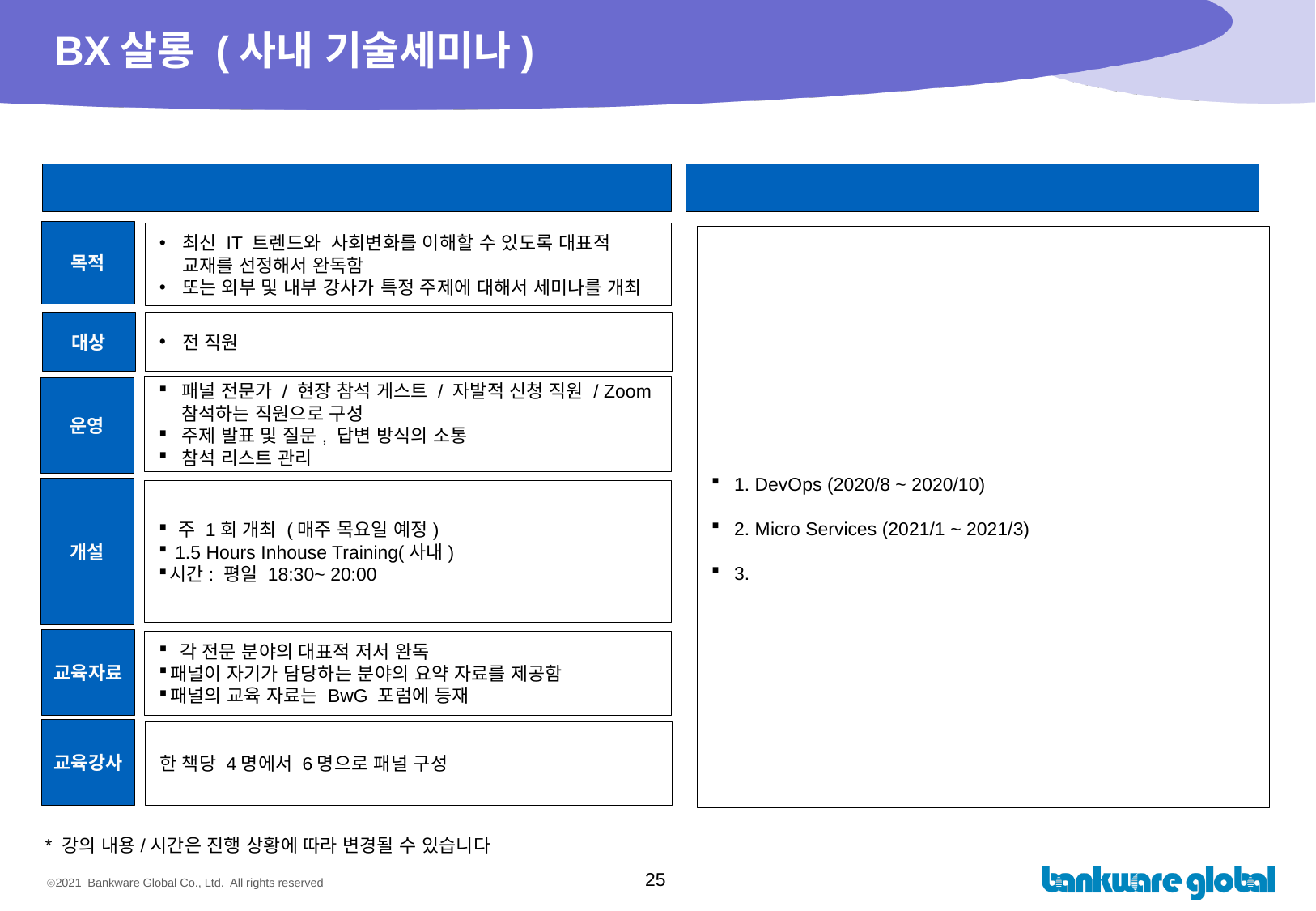

# BX살롱 (사내 기술세미나)

과정 개요
교육 내용(기본 안)
목적
최신 IT 트렌드와  사회변화를 이해할 수 있도록 대표적 교재를 선정해서 완독함
또는 외부 및 내부 강사가 특정 주제에 대해서 세미나를 개최

1. DevOps (2020/8 ~ 2020/10)

2. Micro Services (2021/1 ~ 2021/3)

3.
대상
전 직원
패널 전문가 / 현장 참석 게스트 / 자발적 신청 직원 / Zoom 참석하는 직원으로 구성
주제 발표 및 질문, 답변 방식의 소통
참석 리스트 관리
운영
개설
 주 1회 개최 (매주 목요일 예정)
 1.5 Hours Inhouse Training(사내)
시간: 평일 18:30~ 20:00
교육자료
 각 전문 분야의 대표적 저서 완독
패널이 자기가 담당하는 분야의 요약 자료를 제공함
패널의 교육 자료는 BwG 포럼에 등재
교육강사
한 책당 4명에서 6명으로 패널 구성
* 강의 내용/시간은 진행 상황에 따라 변경될 수 있습니다